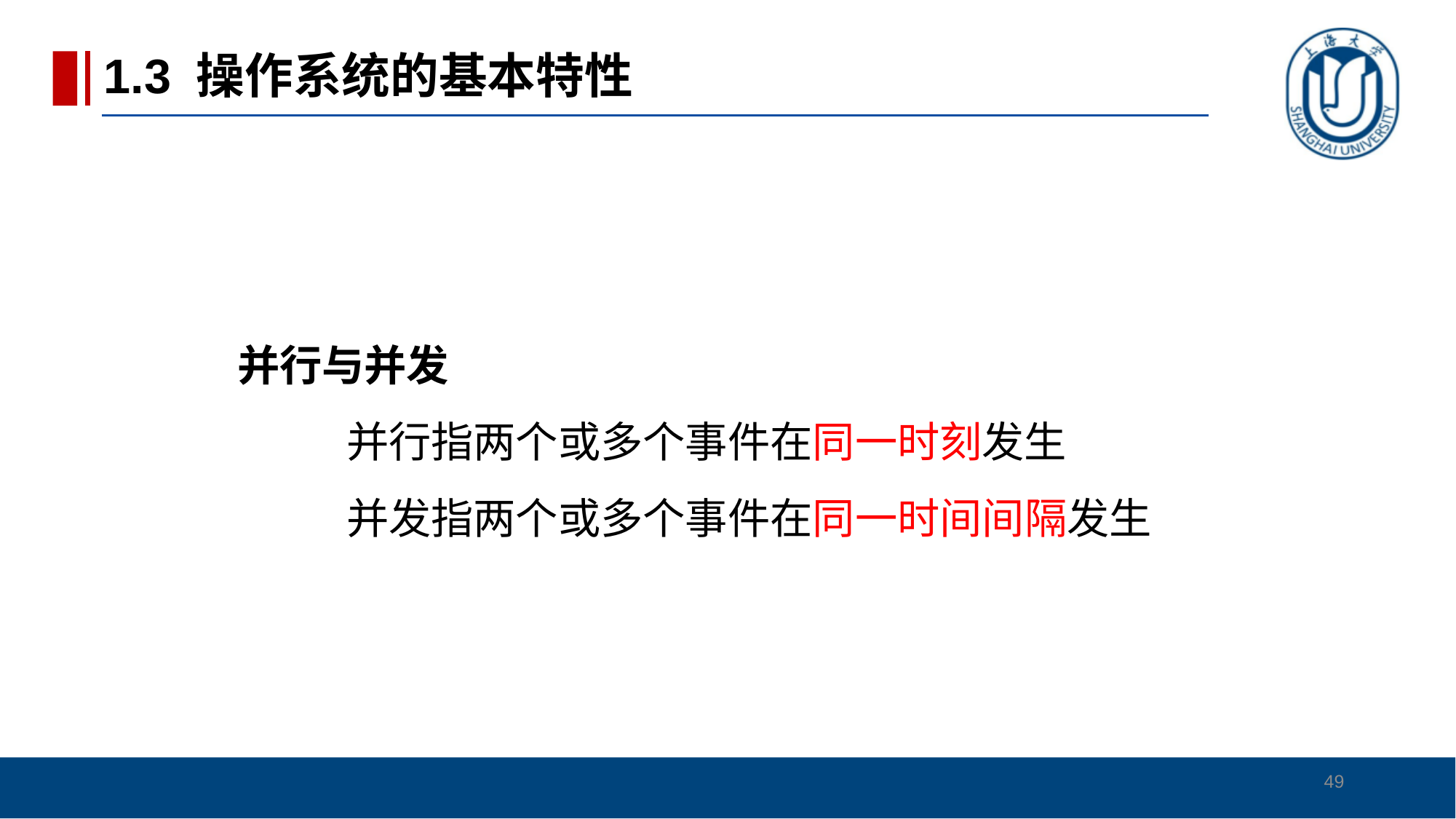

1.3 操作系统的基本特性
	并行与并发
		并行指两个或多个事件在同一时刻发生
		并发指两个或多个事件在同一时间间隔发生

49